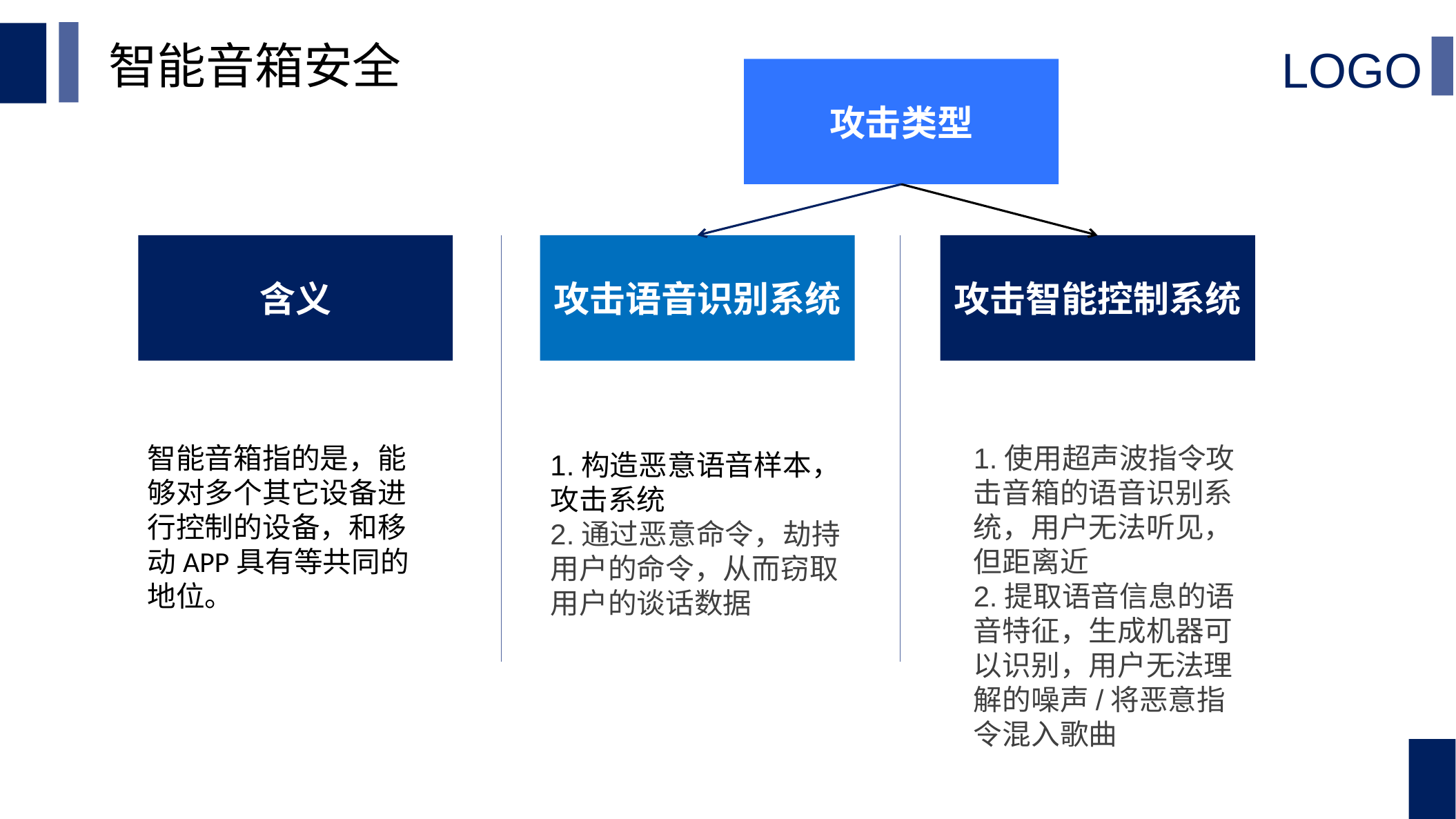

智能音箱安全
攻击类型
攻击智能控制系统
含义
攻击语音识别系统

智能音箱指的是，能够对多个其它设备进行控制的设备，和移动APP具有等共同的地位。

1.构造恶意语音样本，攻击系统
2.通过恶意命令，劫持用户的命令，从而窃取用户的谈话数据

1.使用超声波指令攻击音箱的语音识别系统，用户无法听见，但距离近
2.提取语音信息的语音特征，生成机器可以识别，用户无法理解的噪声/将恶意指令混入歌曲